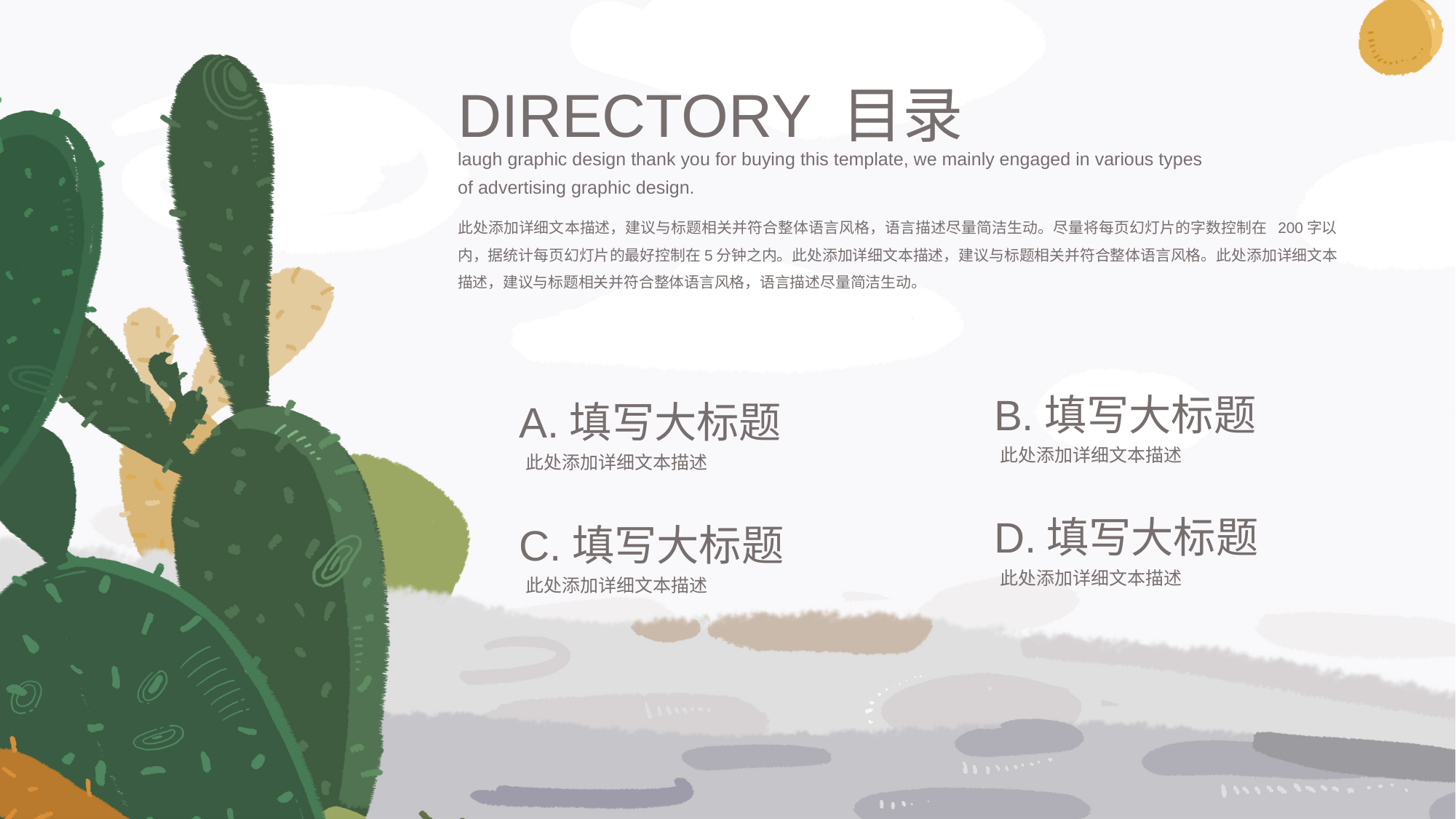

DIRECTORY 目录
laugh graphic design thank you for buying this template, we mainly engaged in various types of advertising graphic design.
此处添加详细文本描述，建议与标题相关并符合整体语言风格，语言描述尽量简洁生动。尽量将每页幻灯片的字数控制在  200字以内，据统计每页幻灯片的最好控制在5分钟之内。此处添加详细文本描述，建议与标题相关并符合整体语言风格。此处添加详细文本描述，建议与标题相关并符合整体语言风格，语言描述尽量简洁生动。
B.填写大标题
A.填写大标题
此处添加详细文本描述
此处添加详细文本描述
D.填写大标题
C.填写大标题
此处添加详细文本描述
此处添加详细文本描述